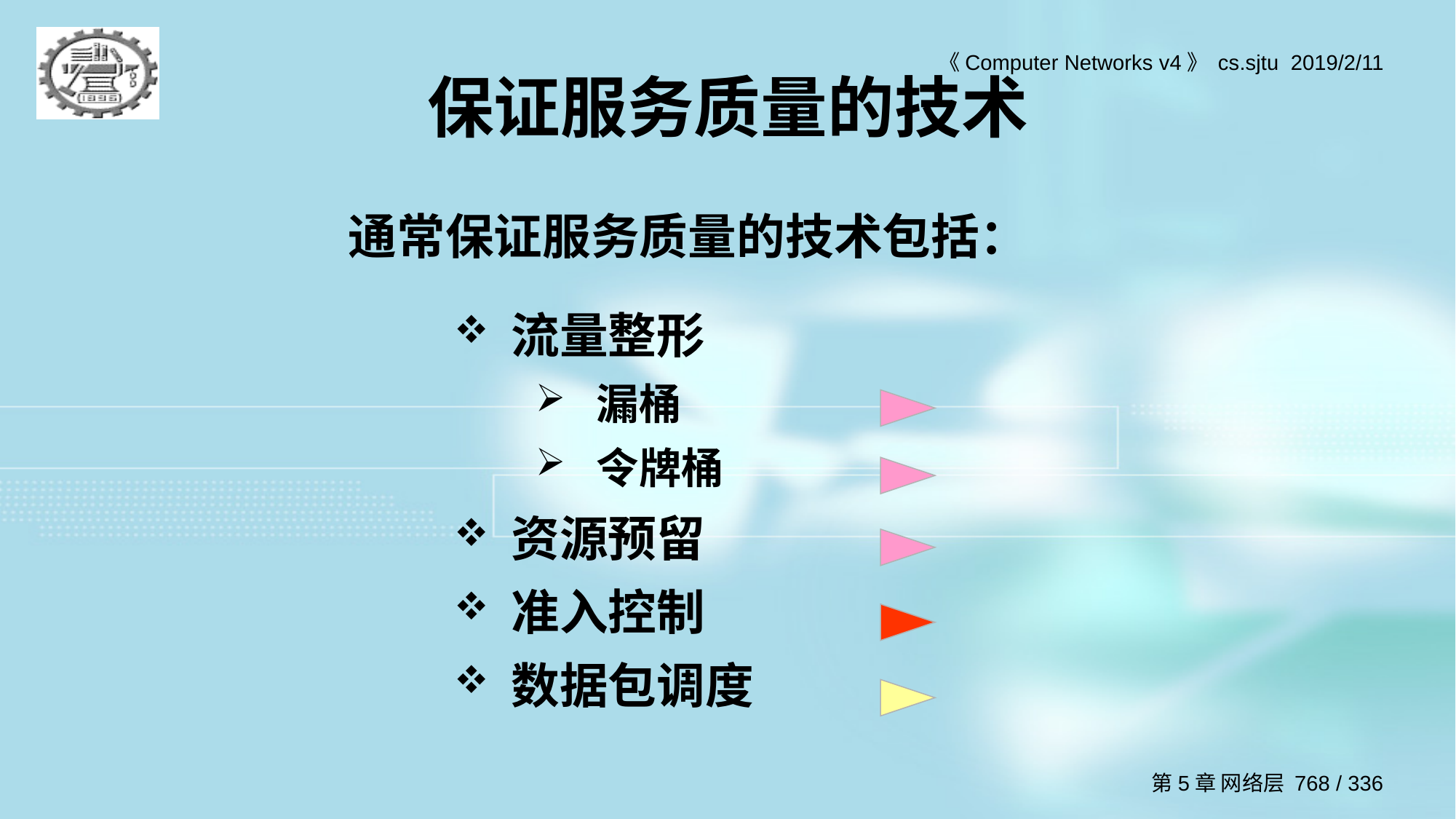

# 保证服务质量的技术
通常保证服务质量的技术包括：
流量整形
漏桶
令牌桶
资源预留
准入控制
数据包调度